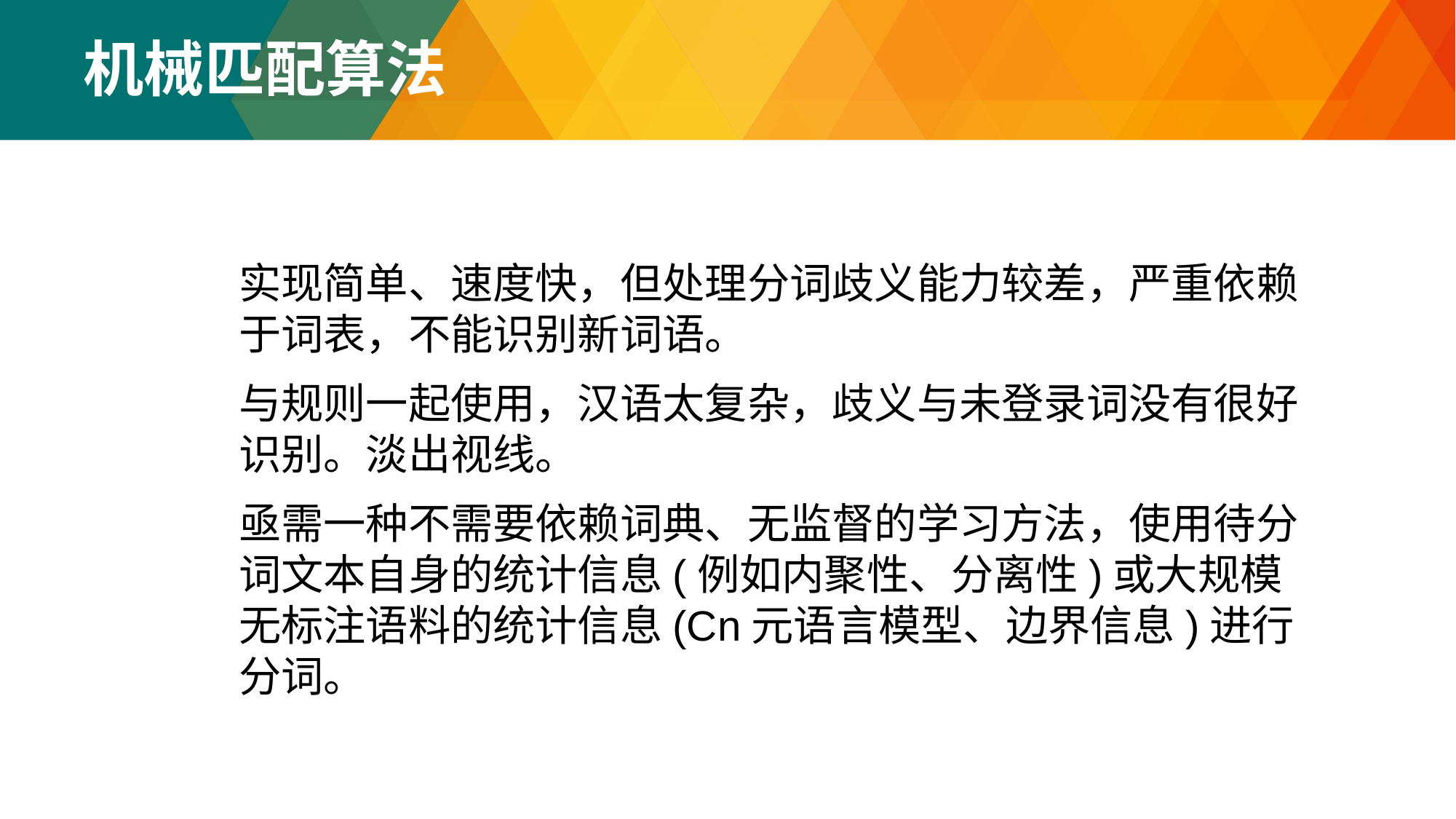

机械匹配算法

实现简单、速度快，但处理分词歧义能力较差，严重依赖于词表，不能识别新词语。
与规则一起使用，汉语太复杂，歧义与未登录词没有很好识别。淡出视线。
亟需一种不需要依赖词典、无监督的学习方法，使用待分词文本自身的统计信息(例如内聚性、分离性)或大规模无标注语料的统计信息(Cn元语言模型、边界信息)进行分词。